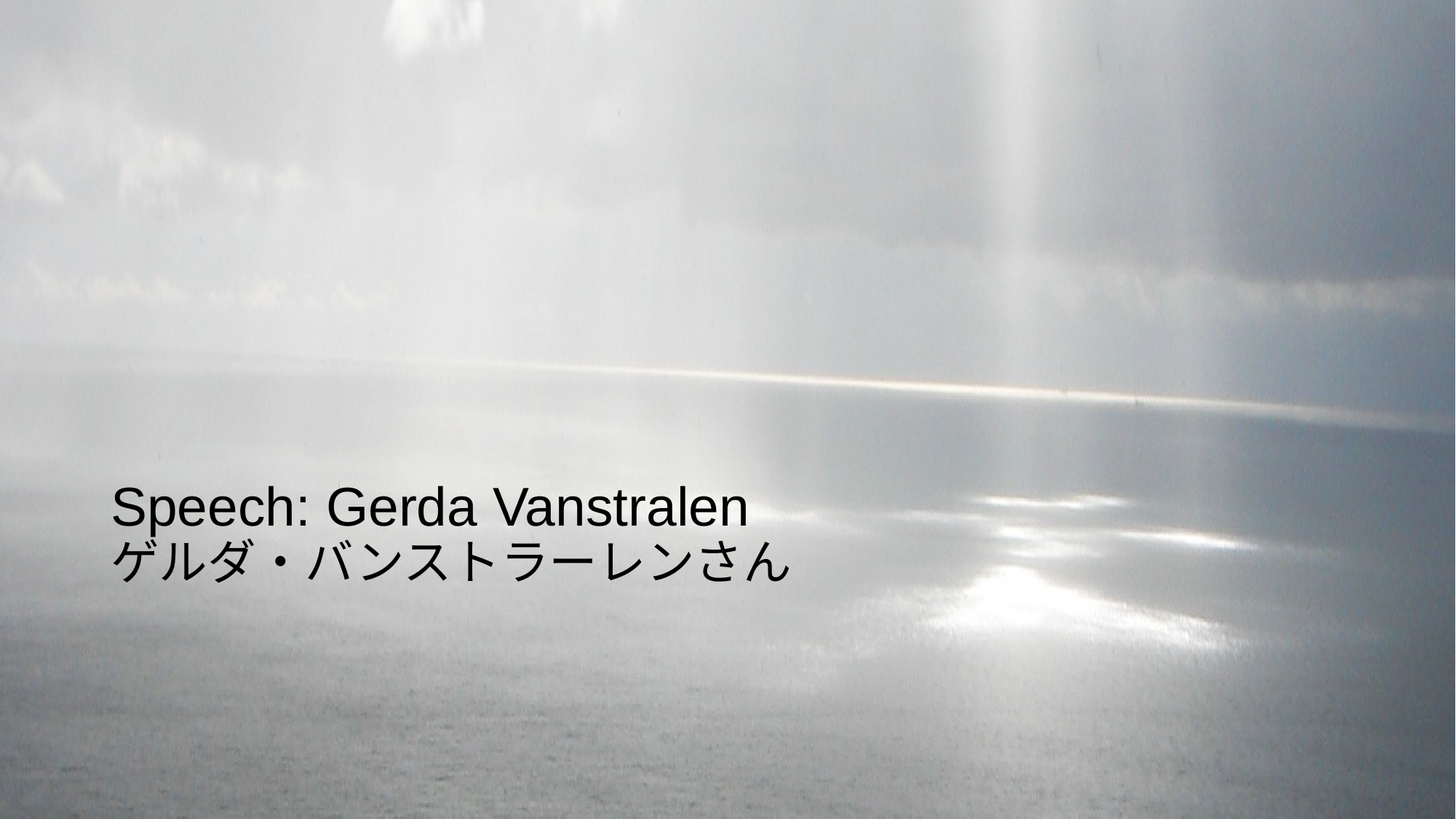

Speech: Gerda Vanstralen 　         
ゲルダ・バンストラーレンさん